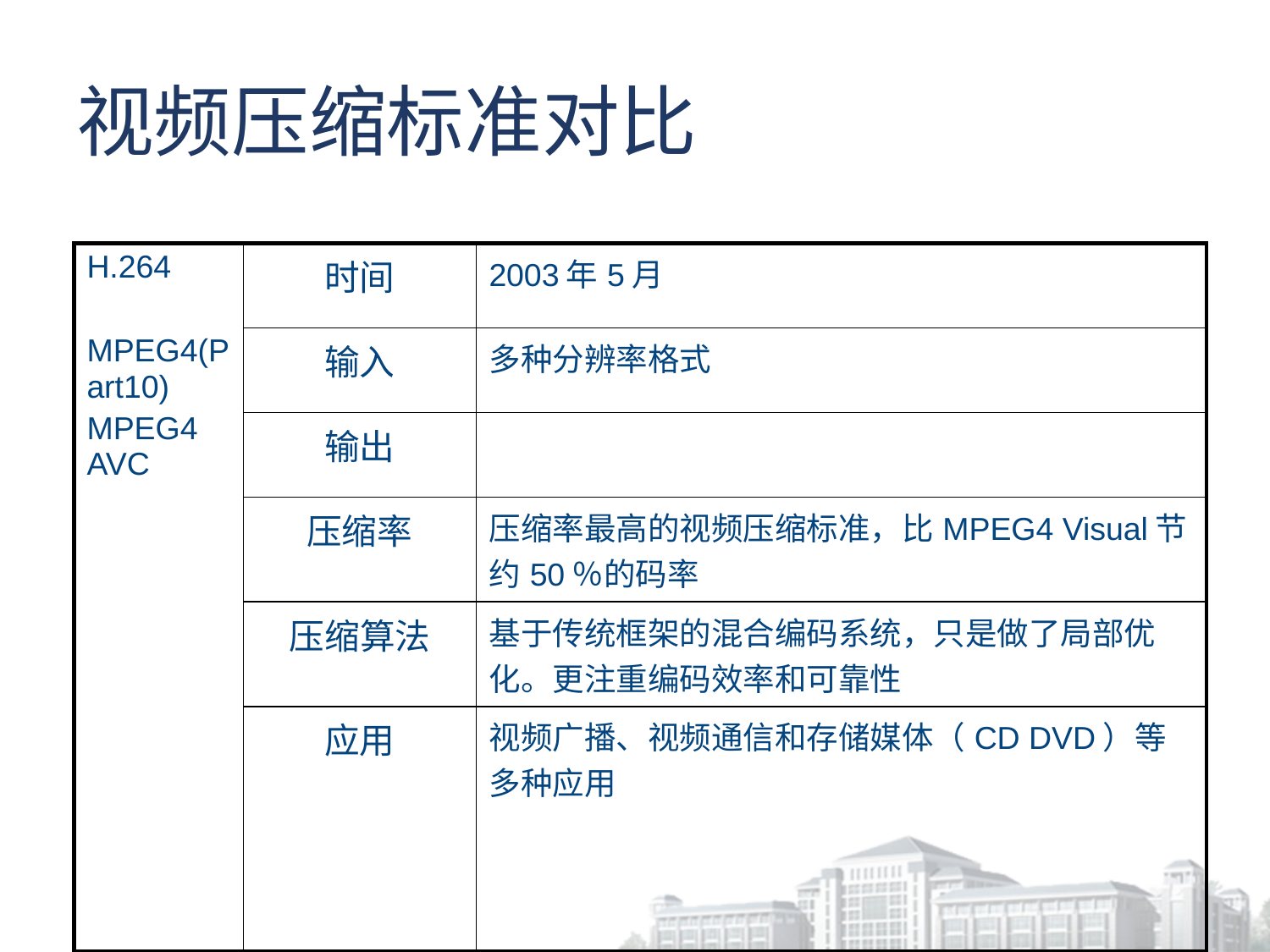

# 视频压缩标准对比
| H.264 MPEG4(Part10) MPEG4 AVC | 时间 | 2003年5月 |
| --- | --- | --- |
|  | 输入 | 多种分辨率格式 |
|  | 输出 |  |
|  | 压缩率 | 压缩率最高的视频压缩标准，比MPEG4 Visual节约50％的码率 |
|  | 压缩算法 | 基于传统框架的混合编码系统，只是做了局部优化。更注重编码效率和可靠性 |
|  | 应用 | 视频广播、视频通信和存储媒体（CD DVD）等多种应用 |